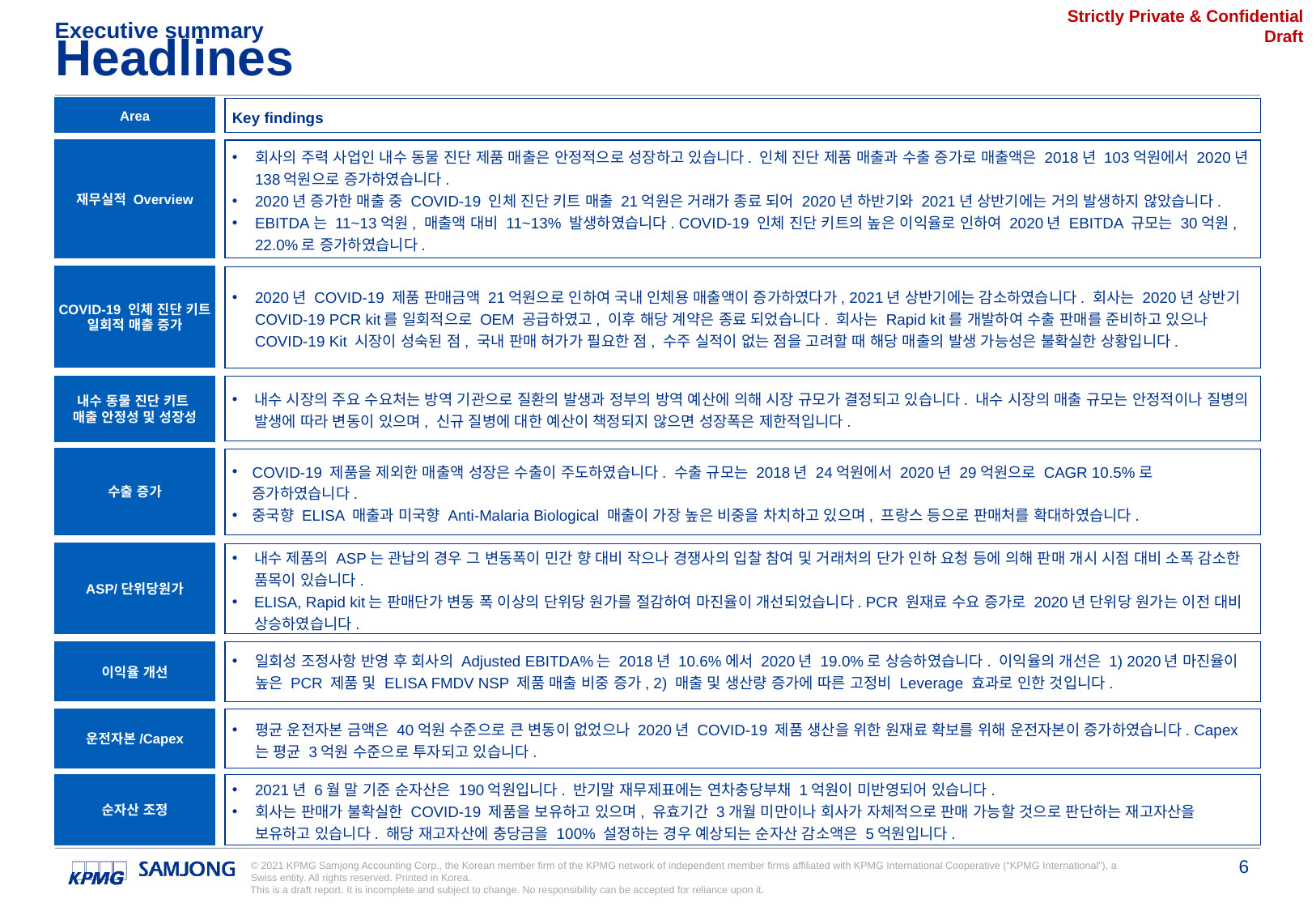

Executive summary
Headlines
Area
Key findings
재무실적 Overview
회사의 주력 사업인 내수 동물 진단 제품 매출은 안정적으로 성장하고 있습니다. 인체 진단 제품 매출과 수출 증가로 매출액은 2018년 103억원에서 2020년 138억원으로 증가하였습니다.
2020년 증가한 매출 중 COVID-19 인체 진단 키트 매출 21억원은 거래가 종료 되어 2020년 하반기와 2021년 상반기에는 거의 발생하지 않았습니다.
EBITDA는 11~13억원, 매출액 대비 11~13% 발생하였습니다. COVID-19 인체 진단 키트의 높은 이익율로 인하여 2020년 EBITDA 규모는 30억원, 22.0%로 증가하였습니다.
COVID-19 인체 진단 키트
일회적 매출 증가
2020년 COVID-19 제품 판매금액 21억원으로 인하여 국내 인체용 매출액이 증가하였다가, 2021년 상반기에는 감소하였습니다. 회사는 2020년 상반기 COVID-19 PCR kit를 일회적으로 OEM 공급하였고, 이후 해당 계약은 종료 되었습니다. 회사는 Rapid kit를 개발하여 수출 판매를 준비하고 있으나 COVID-19 Kit 시장이 성숙된 점, 국내 판매 허가가 필요한 점, 수주 실적이 없는 점을 고려할 때 해당 매출의 발생 가능성은 불확실한 상황입니다.
내수 동물 진단 키트
매출 안정성 및 성장성
내수 시장의 주요 수요처는 방역 기관으로 질환의 발생과 정부의 방역 예산에 의해 시장 규모가 결정되고 있습니다. 내수 시장의 매출 규모는 안정적이나 질병의 발생에 따라 변동이 있으며, 신규 질병에 대한 예산이 책정되지 않으면 성장폭은 제한적입니다.

COVID-19 제품을 제외한 매출액 성장은 수출이 주도하였습니다. 수출 규모는 2018년 24억원에서 2020년 29억원으로 CAGR 10.5%로 증가하였습니다.
중국향 ELISA 매출과 미국향 Anti-Malaria Biological 매출이 가장 높은 비중을 차치하고 있으며, 프랑스 등으로 판매처를 확대하였습니다.
수출 증가

ASP/단위당원가
내수 제품의 ASP는 관납의 경우 그 변동폭이 민간 향 대비 작으나 경쟁사의 입찰 참여 및 거래처의 단가 인하 요청 등에 의해 판매 개시 시점 대비 소폭 감소한 품목이 있습니다.
ELISA, Rapid kit는 판매단가 변동 폭 이상의 단위당 원가를 절감하여 마진율이 개선되었습니다. PCR 원재료 수요 증가로 2020년 단위당 원가는 이전 대비 상승하였습니다.

이익율 개선

일회성 조정사항 반영 후 회사의 Adjusted EBITDA%는 2018년 10.6%에서 2020년 19.0%로 상승하였습니다. 이익율의 개선은 1) 2020년 마진율이 높은 PCR 제품 및 ELISA FMDV NSP 제품 매출 비중 증가, 2) 매출 및 생산량 증가에 따른 고정비 Leverage 효과로 인한 것입니다.

운전자본/Capex
평균 운전자본 금액은 40억원 수준으로 큰 변동이 없었으나 2020년 COVID-19 제품 생산을 위한 원재료 확보를 위해 운전자본이 증가하였습니다. Capex는 평균 3억원 수준으로 투자되고 있습니다.
순자산 조정
2021년 6월 말 기준 순자산은 190억원입니다. 반기말 재무제표에는 연차충당부채 1억원이 미반영되어 있습니다.
회사는 판매가 불확실한 COVID-19 제품을 보유하고 있으며, 유효기간 3개월 미만이나 회사가 자체적으로 판매 가능할 것으로 판단하는 재고자산을 보유하고 있습니다. 해당 재고자산에 충당금을 100% 설정하는 경우 예상되는 순자산 감소액은 5억원입니다.